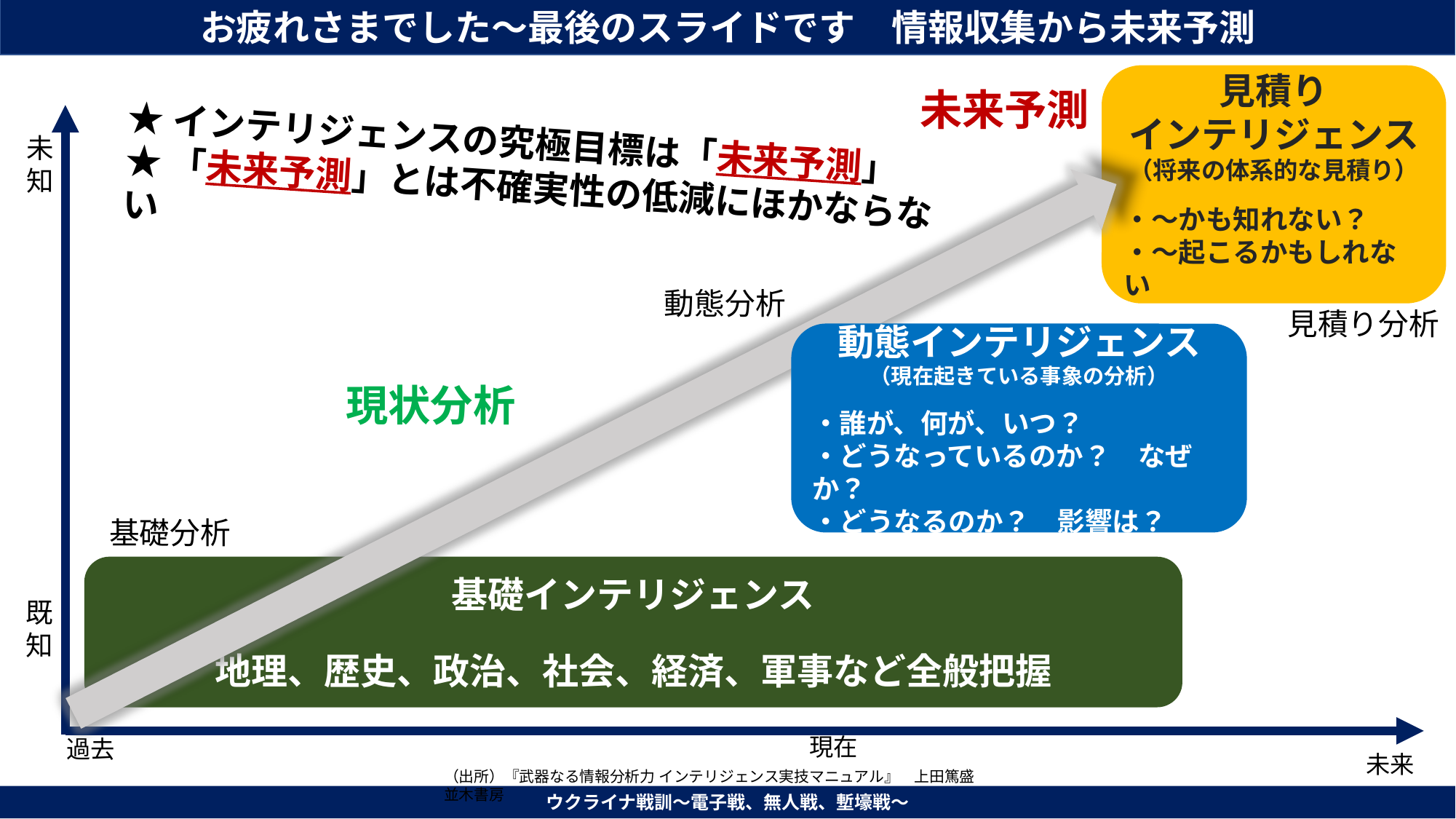

お疲れさまでした～最後のスライドです　情報収集から未来予測
見積り
インテリジェンス
（将来の体系的な見積り）

・～かも知れない？
・～起こるかもしれない
未来予測
★インテリジェンスの究極目標は「未来予測」
★「未来予測」とは不確実性の低減にほかならない
未知
動態分析
見積り分析
動態インテリジェンス
（現在起きている事象の分析）

・誰が、何が、いつ？
・どうなっているのか？　なぜか？
・どうなるのか？　影響は？
現状分析

基礎分析
基礎インテリジェンス

地理、歴史、政治、社会、経済、軍事など全般把握
既知
現在
過去
未来
（出所）『武器なる情報分析力 インテリジェンス実技マニュアル』　上田篤盛　並木書房
ウクライナ戦訓～電子戦、無人戦、塹壕戦～